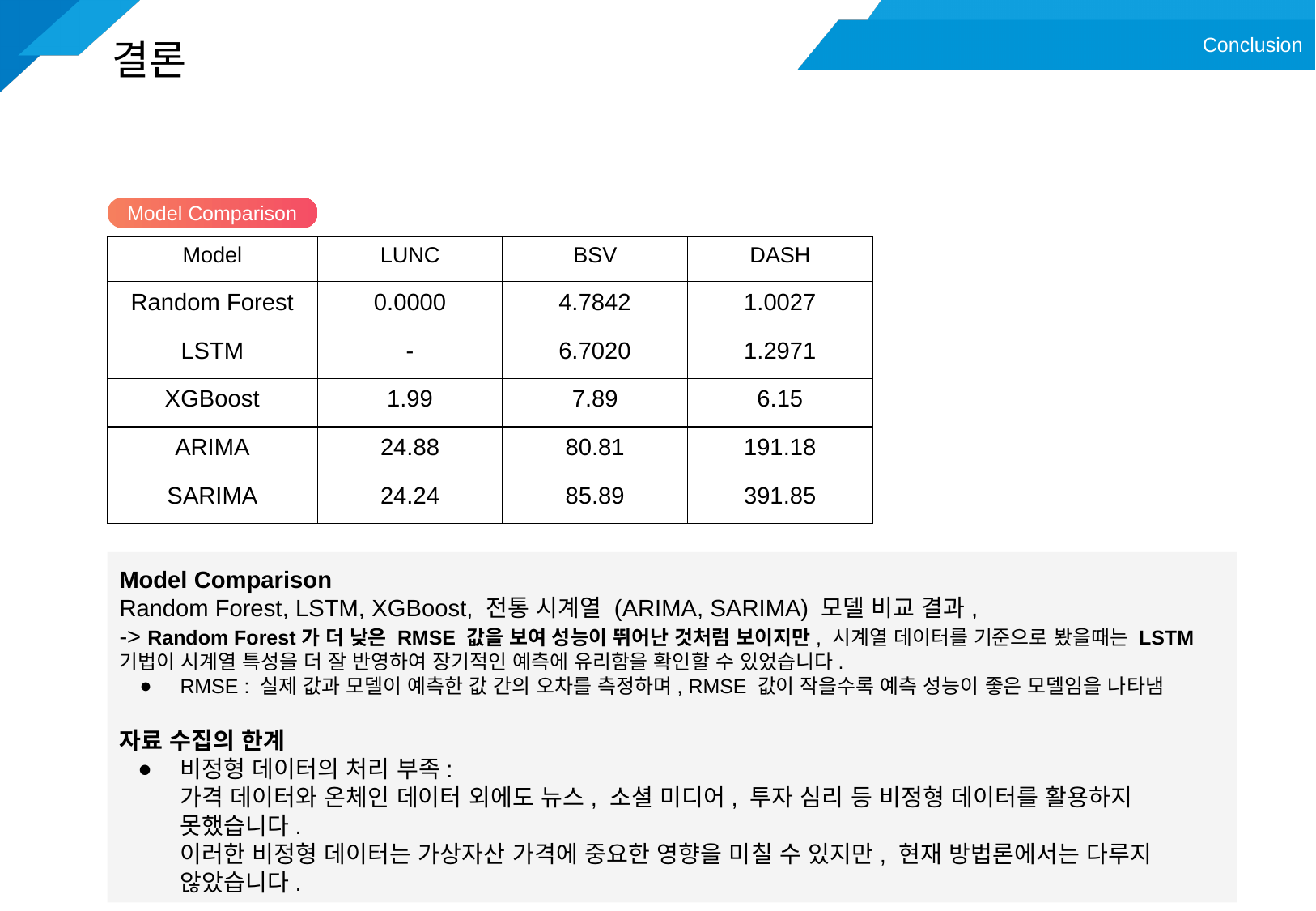

Conclusion
# 결론

Model Comparison
| Model | LUNC | BSV | DASH |
| --- | --- | --- | --- |
| Random Forest | 0.0000 | 4.7842 | 1.0027 |
| LSTM | - | 6.7020 | 1.2971 |
| XGBoost | 1.99 | 7.89 | 6.15 |
| ARIMA | 24.88 | 80.81 | 191.18 |
| SARIMA | 24.24 | 85.89 | 391.85 |
Model Comparison
Random Forest, LSTM, XGBoost, 전통 시계열 (ARIMA, SARIMA) 모델 비교 결과,
-> Random Forest가 더 낮은 RMSE 값을 보여 성능이 뛰어난 것처럼 보이지만, 시계열 데이터를 기준으로 봤을때는 LSTM 기법이 시계열 특성을 더 잘 반영하여 장기적인 예측에 유리함을 확인할 수 있었습니다.
RMSE : 실제 값과 모델이 예측한 값 간의 오차를 측정하며, RMSE 값이 작을수록 예측 성능이 좋은 모델임을 나타냄

자료 수집의 한계
비정형 데이터의 처리 부족:
가격 데이터와 온체인 데이터 외에도 뉴스, 소셜 미디어, 투자 심리 등 비정형 데이터를 활용하지 못했습니다.
이러한 비정형 데이터는 가상자산 가격에 중요한 영향을 미칠 수 있지만, 현재 방법론에서는 다루지 않았습니다.